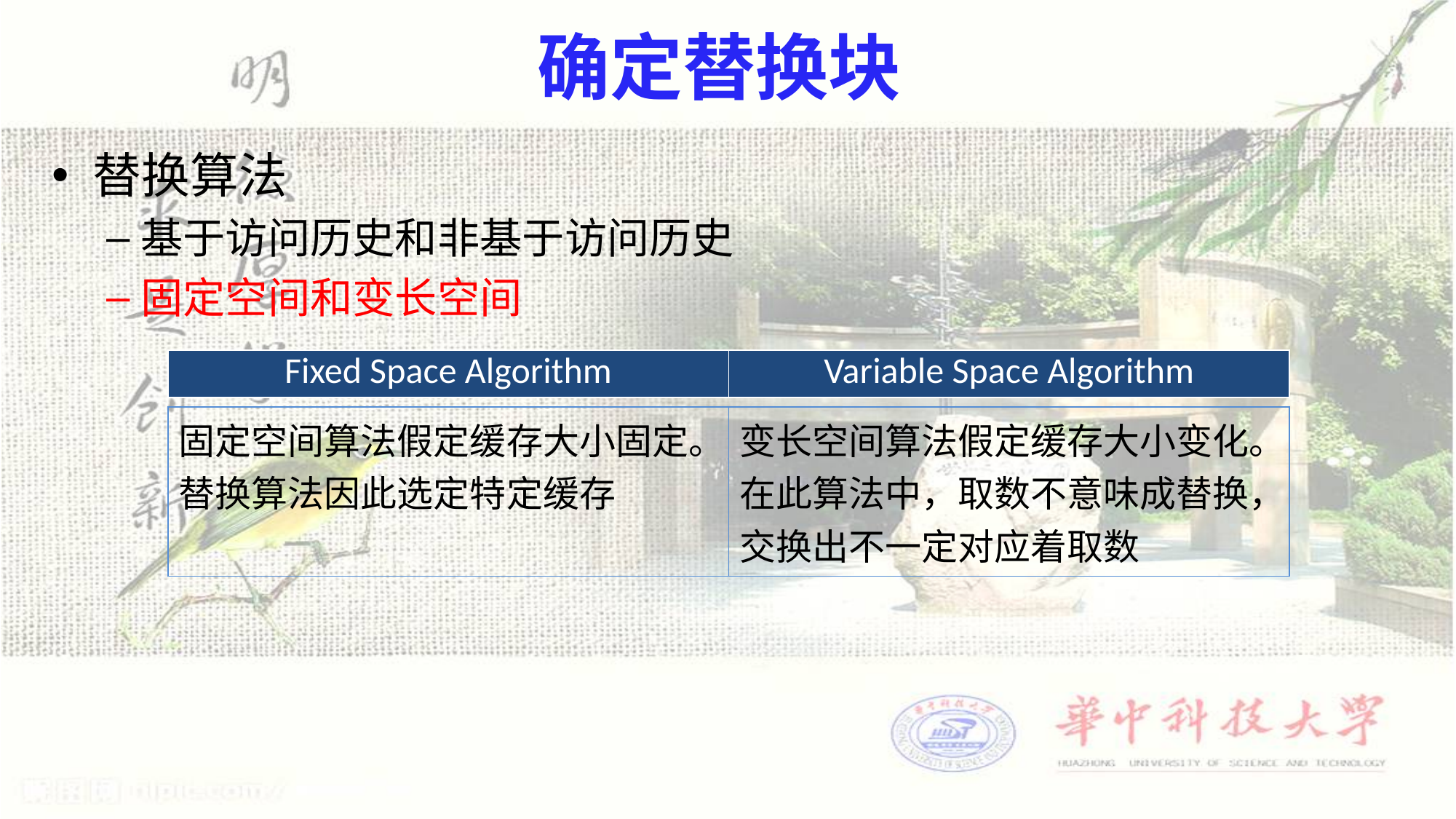

# 确定替换块
替换算法
基于访问历史和非基于访问历史
固定空间和变长空间
| Fixed Space Algorithm | Variable Space Algorithm |
| --- | --- |
| 固定空间算法假定缓存大小固定。 替换算法因此选定特定缓存 | 变长空间算法假定缓存大小变化。 在此算法中，取数不意味成替换，交换出不一定对应着取数 |
| --- | --- |